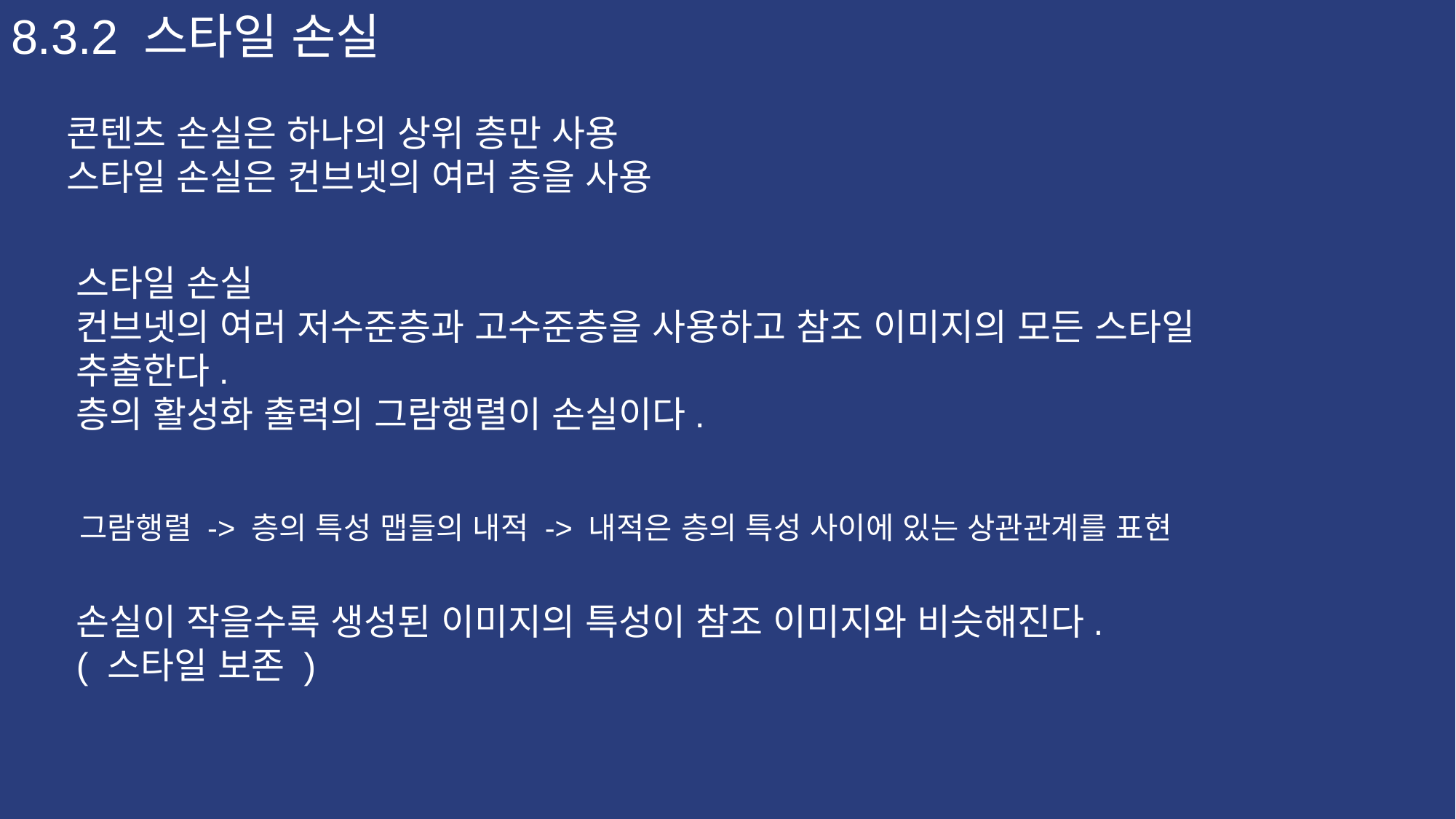

8.3.2 스타일 손실
콘텐츠 손실은 하나의 상위 층만 사용
스타일 손실은 컨브넷의 여러 층을 사용
스타일 손실
컨브넷의 여러 저수준층과 고수준층을 사용하고 참조 이미지의 모든 스타일 추출한다.
층의 활성화 출력의 그람행렬이 손실이다.

그람행렬 -> 층의 특성 맵들의 내적 -> 내적은 층의 특성 사이에 있는 상관관계를 표현
손실이 작을수록 생성된 이미지의 특성이 참조 이미지와 비슷해진다. ( 스타일 보존 )